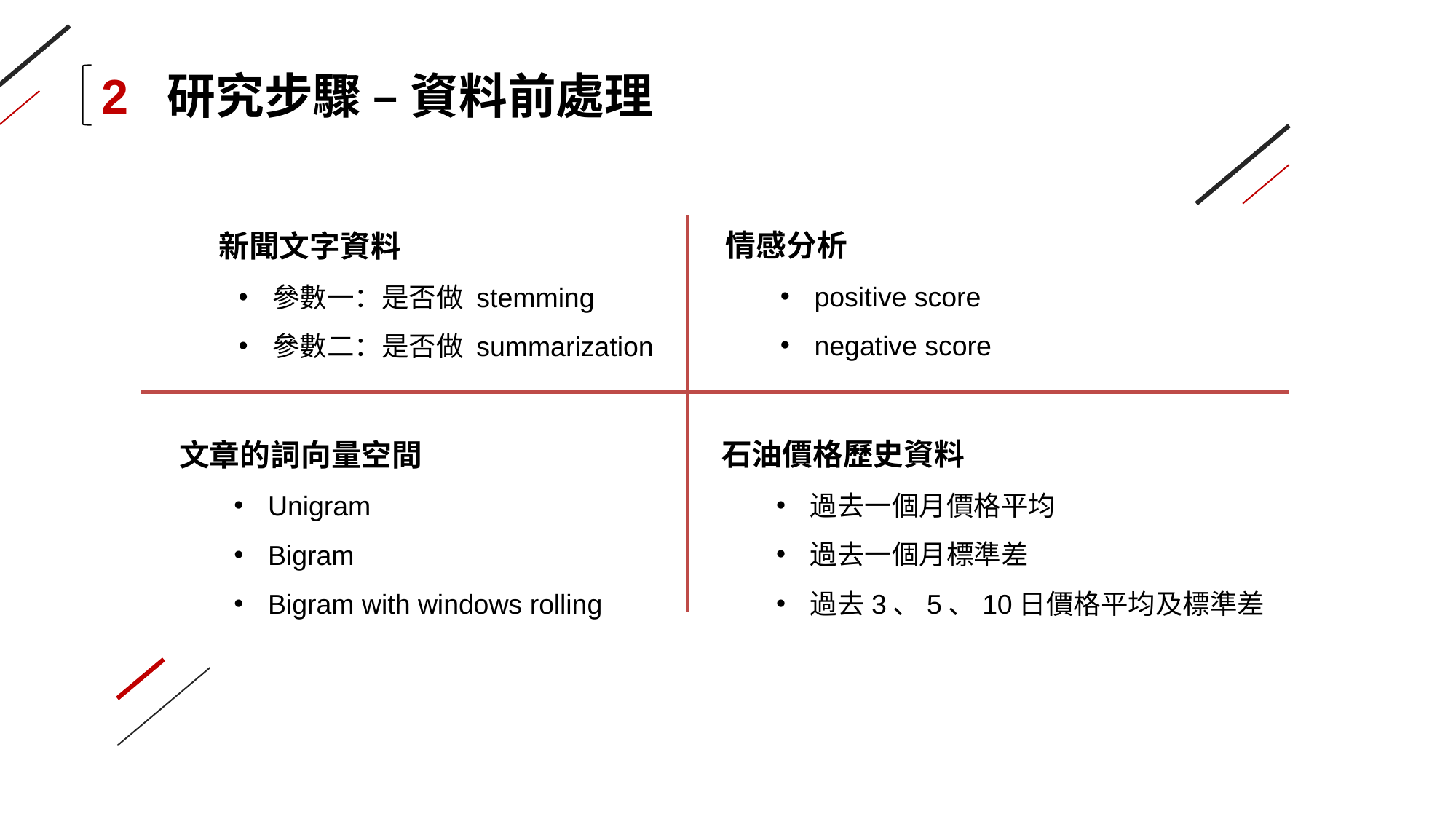

2  研究步驟 – 資料前處理

情感分析
positive score
negative score
	新聞文字資料
參數一：是否做 stemming
參數二：是否做 summarization
石油價格歷史資料
過去一個月價格平均
過去一個月標準差
過去3、5、10日價格平均及標準差
文章的詞向量空間
Unigram
Bigram
Bigram with windows rolling